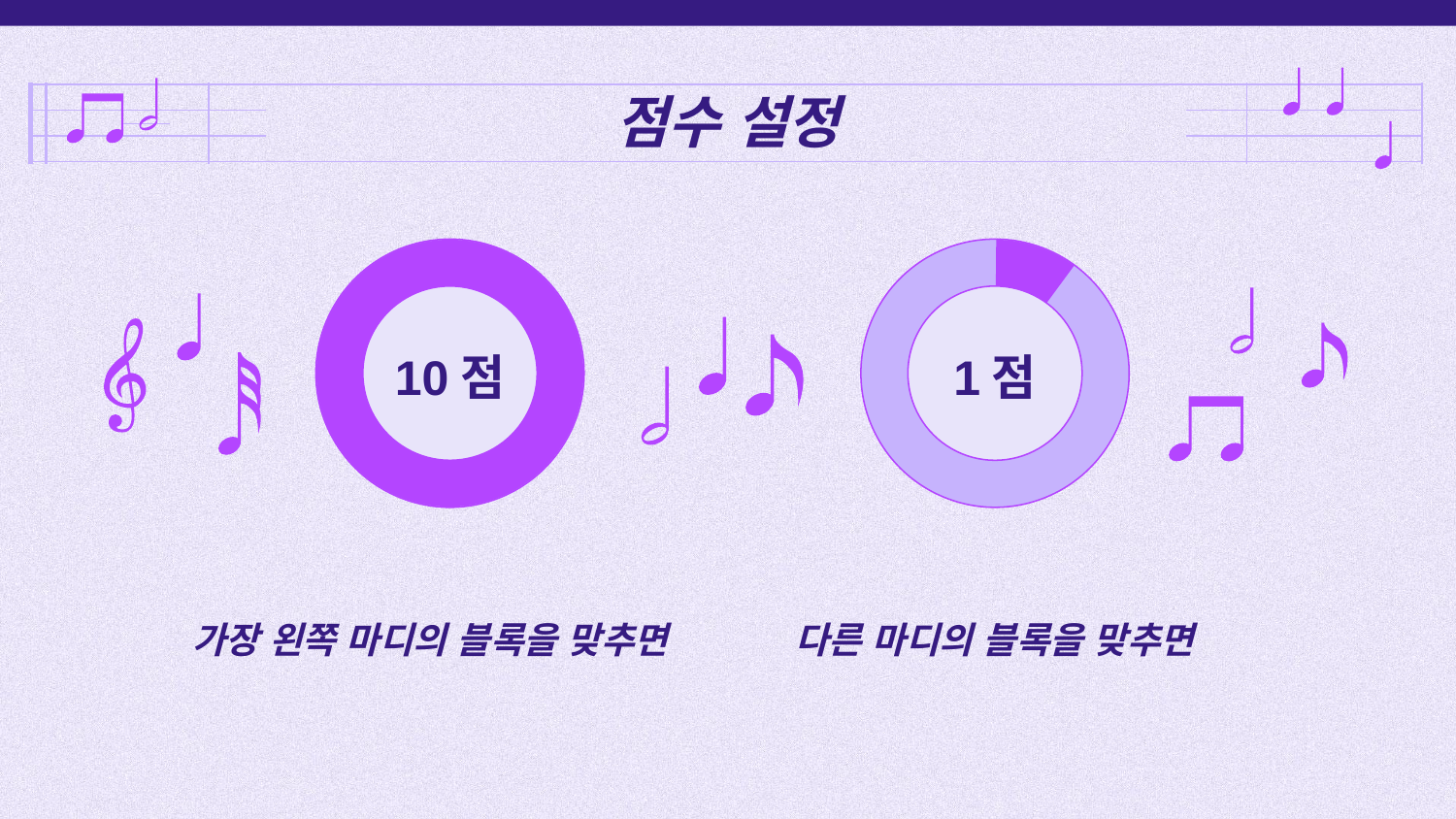

# 점수 설정

10점
1점
가장 왼쪽 마디의 블록을 맞추면
다른 마디의 블록을 맞추면